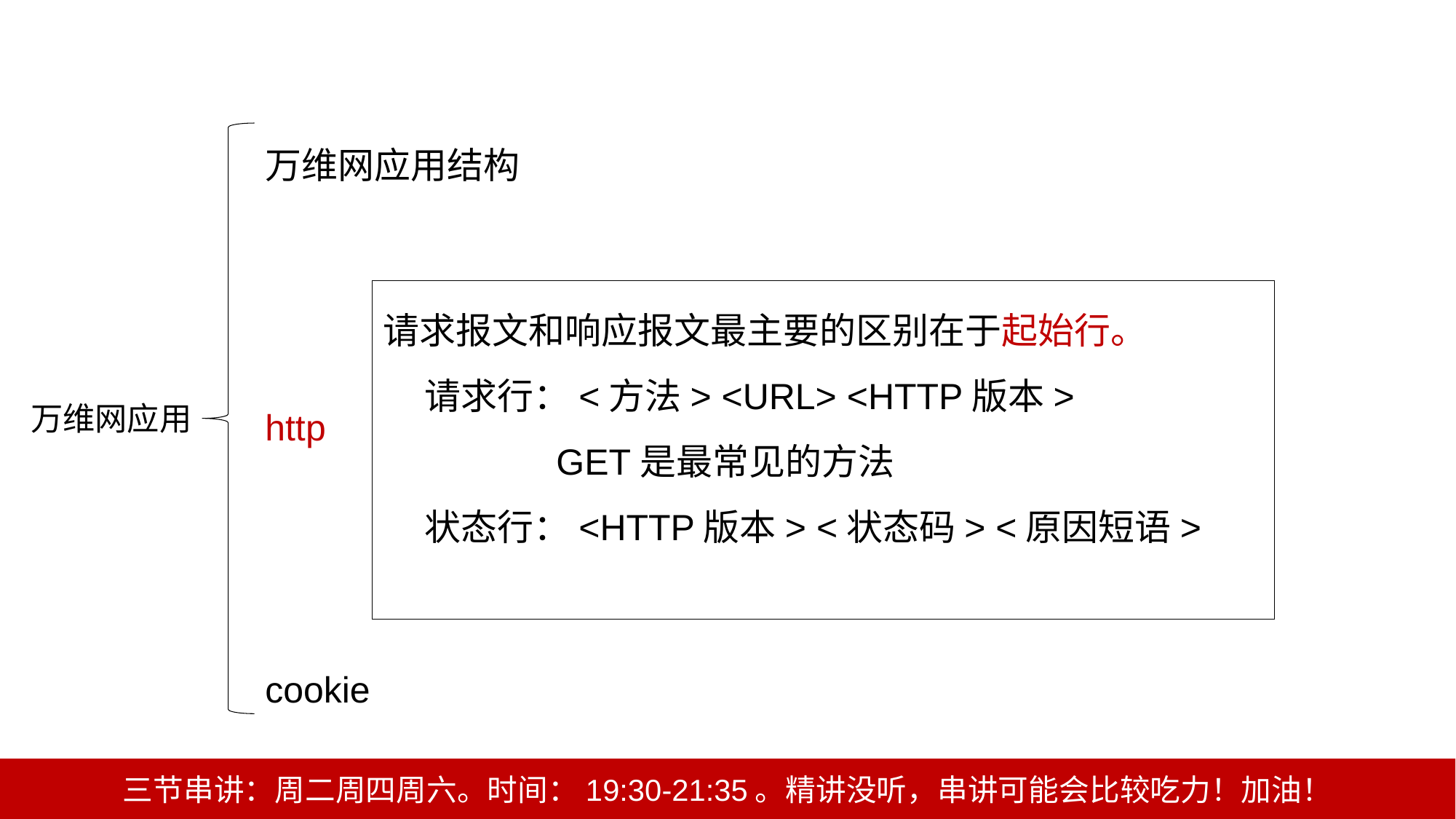

万维网应用结构

http

cookie

请求报文和响应报文最主要的区别在于起始行。
    请求行：<方法> <URL> <HTTP版本>
                 GET是最常见的方法
    状态行：<HTTP版本> <状态码> <原因短语>
万维网应用